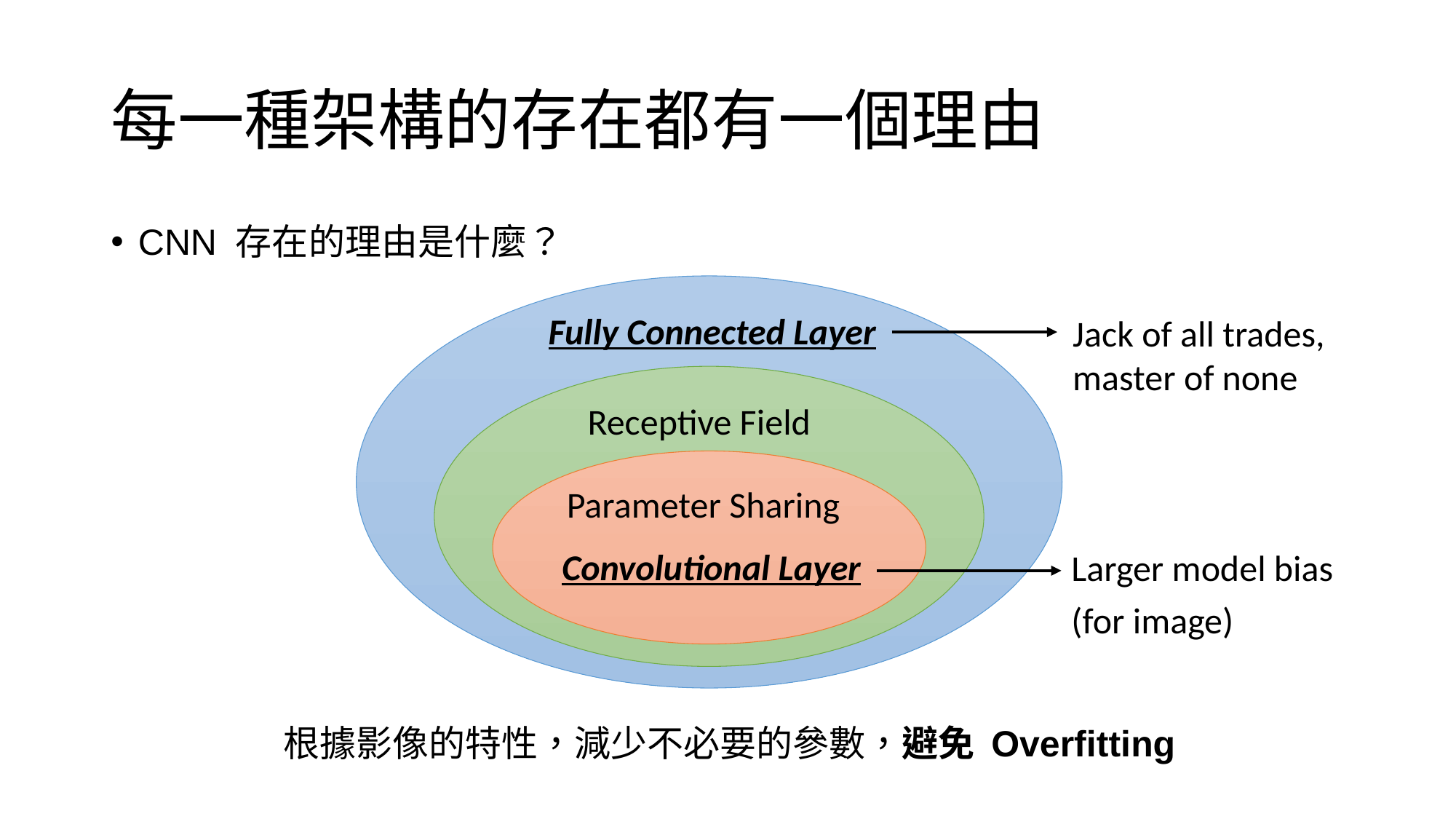

# 每一種架構的存在都有一個理由
CNN 存在的理由是什麼？

Fully Connected Layer
Jack of all trades,
master of none

Receptive Field

Parameter Sharing
Convolutional Layer
Larger model bias
(for image)
根據影像的特性，減少不必要的參數，避免 Overfitting